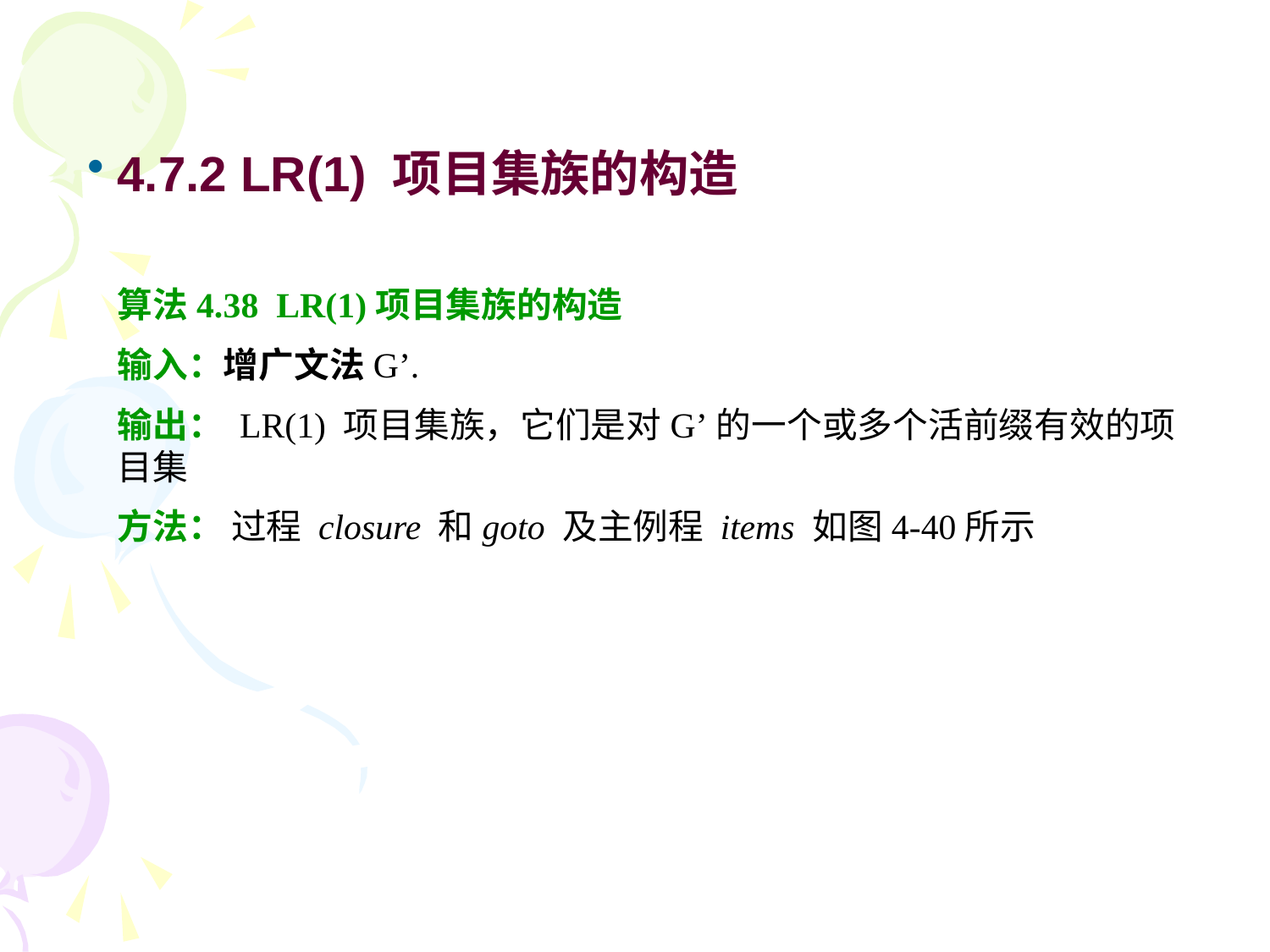

4.7.2 LR(1) 项目集族的构造
算法4.38  LR(1)项目集族的构造
输入：增广文法G’.
输出： LR(1) 项目集族，它们是对G’的一个或多个活前缀有效的项目集
方法： 过程 closure 和goto 及主例程 items 如图4-40所示
164